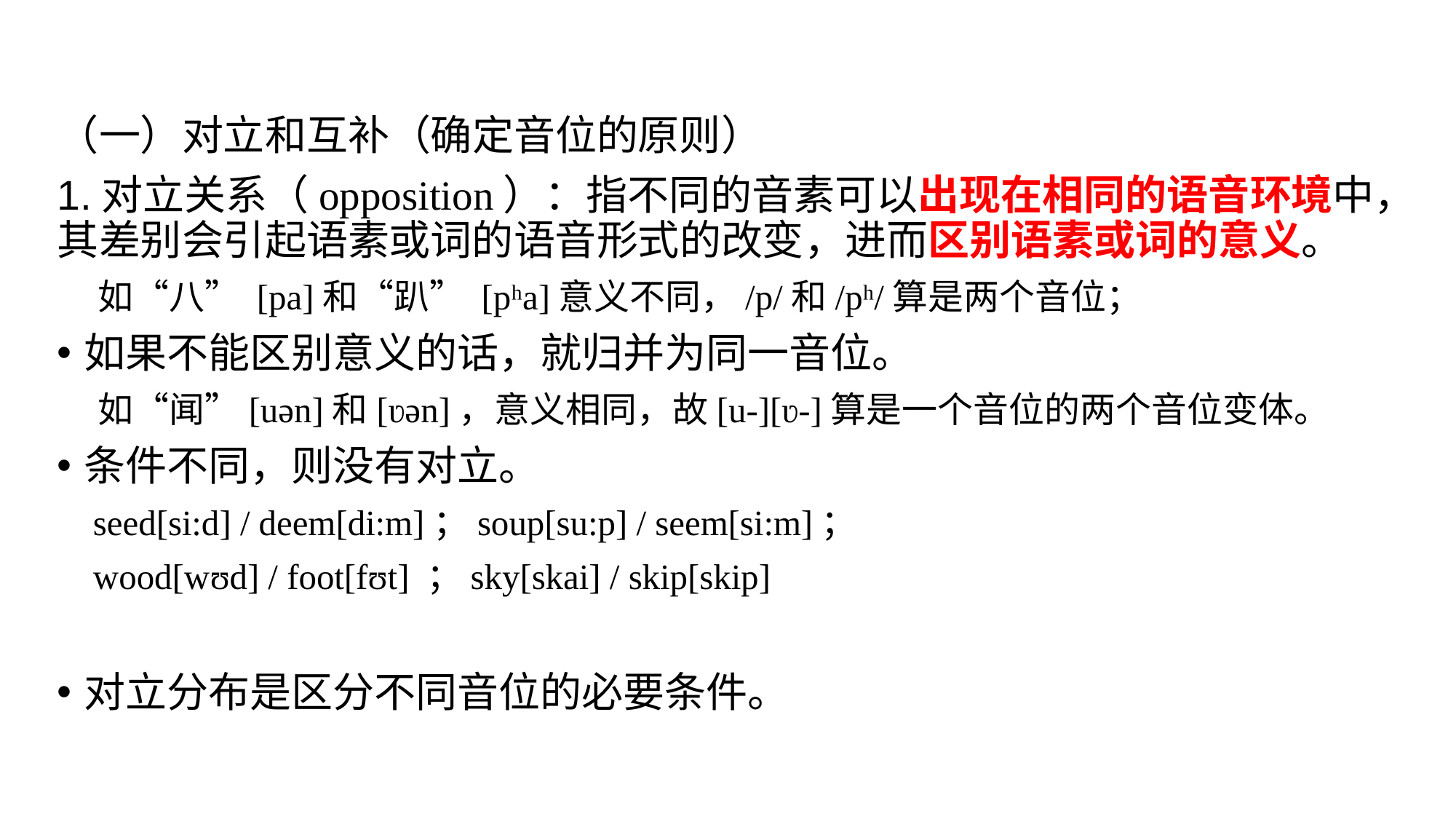

（一）对立和互补（确定音位的原则）
1.对立关系（opposition）：指不同的音素可以出现在相同的语音环境中，其差别会引起语素或词的语音形式的改变，进而区别语素或词的意义。
    如“八” [pa]和“趴” [pʰa]意义不同，/p/和/pʰ/算是两个音位；
如果不能区别意义的话，就归并为同一音位。
    如“闻”[uən]和[ʋən]，意义相同，故[u-][ʋ-]算是一个音位的两个音位变体。
条件不同，则没有对立。
    seed[si:d] / deem[di:m]；soup[su:p] / seem[si:m]；
    wood[wʊd] / foot[fʊt] ；sky[skai] / skip[skip]

对立分布是区分不同音位的必要条件。